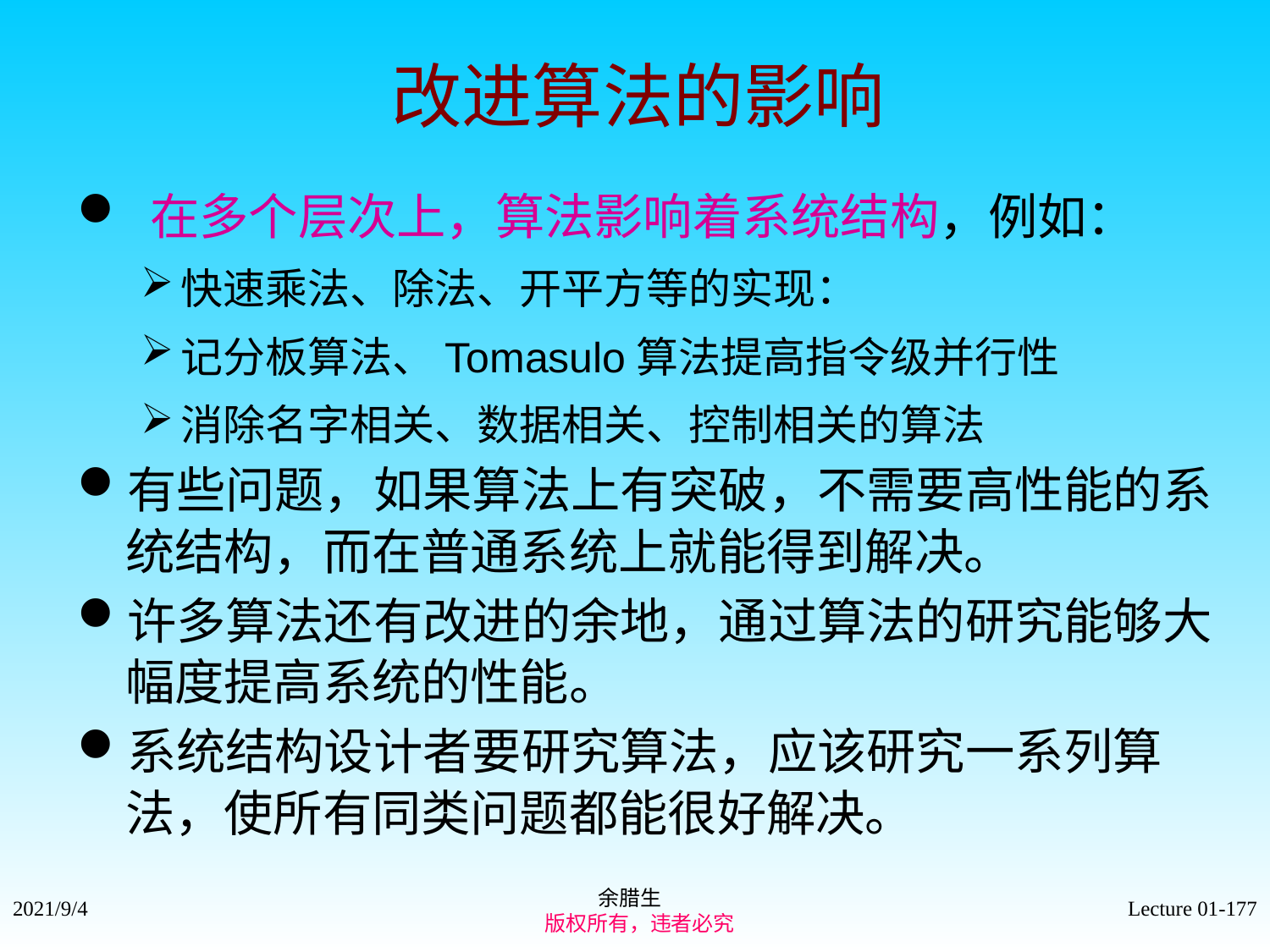

# 改进算法的影响
 在多个层次上，算法影响着系统结构，例如：
快速乘法、除法、开平方等的实现：
记分板算法、Tomasulo算法提高指令级并行性
消除名字相关、数据相关、控制相关的算法
有些问题，如果算法上有突破，不需要高性能的系统结构，而在普通系统上就能得到解决。
许多算法还有改进的余地，通过算法的研究能够大幅度提高系统的性能。
系统结构设计者要研究算法，应该研究一系列算法，使所有同类问题都能很好解决。
余腊生
 版权所有，违者必究
2021/9/4
Lecture 01-177